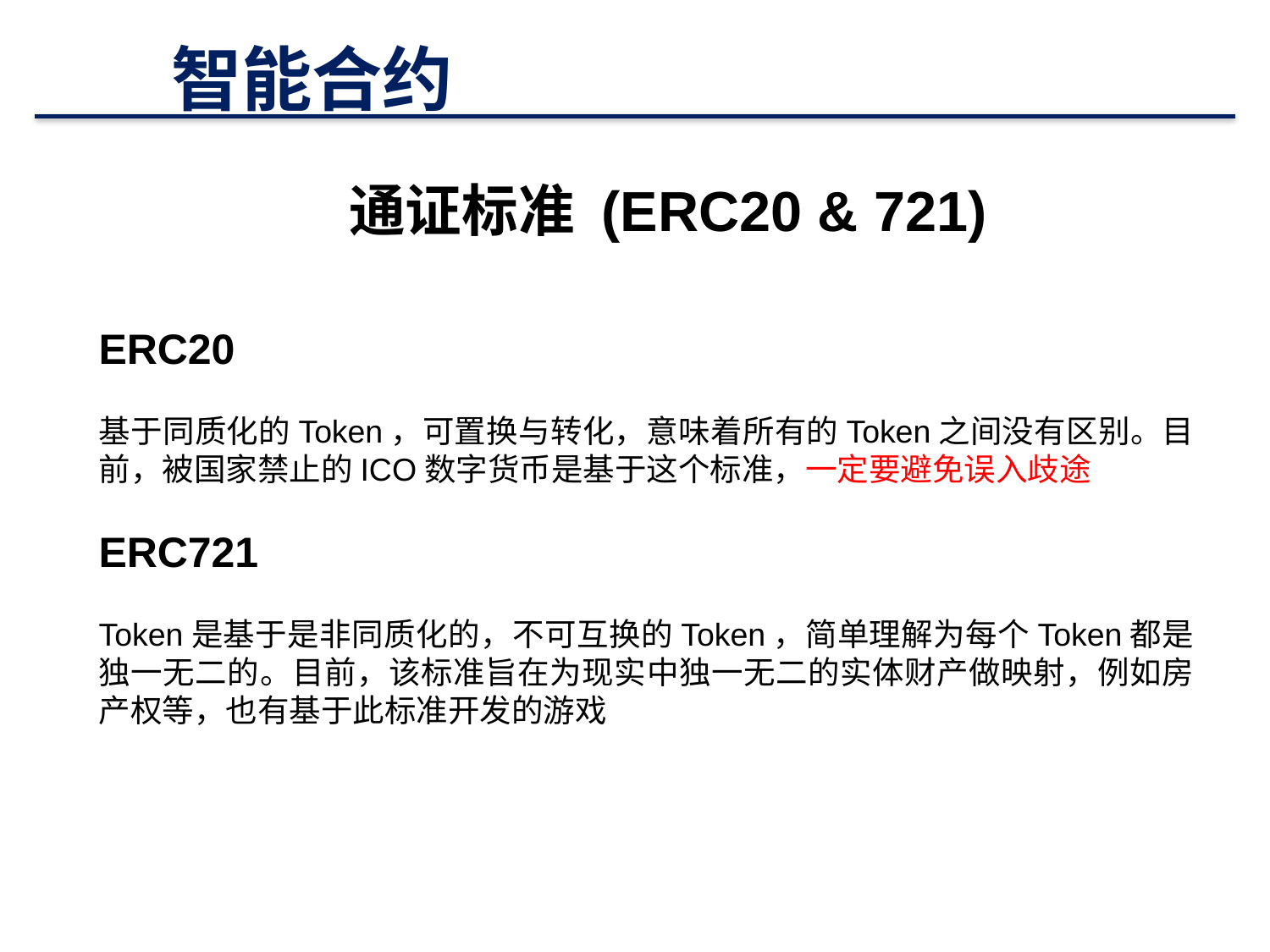

# 智能合约
通证标准 (ERC20 & 721)
ERC20

基于同质化的Token，可置换与转化，意味着所有的Token之间没有区别。目前，被国家禁止的ICO数字货币是基于这个标准，一定要避免误入歧途

ERC721

Token是基于是非同质化的，不可互换的Token，简单理解为每个Token都是独一无二的。目前，该标准旨在为现实中独一无二的实体财产做映射，例如房产权等，也有基于此标准开发的游戏